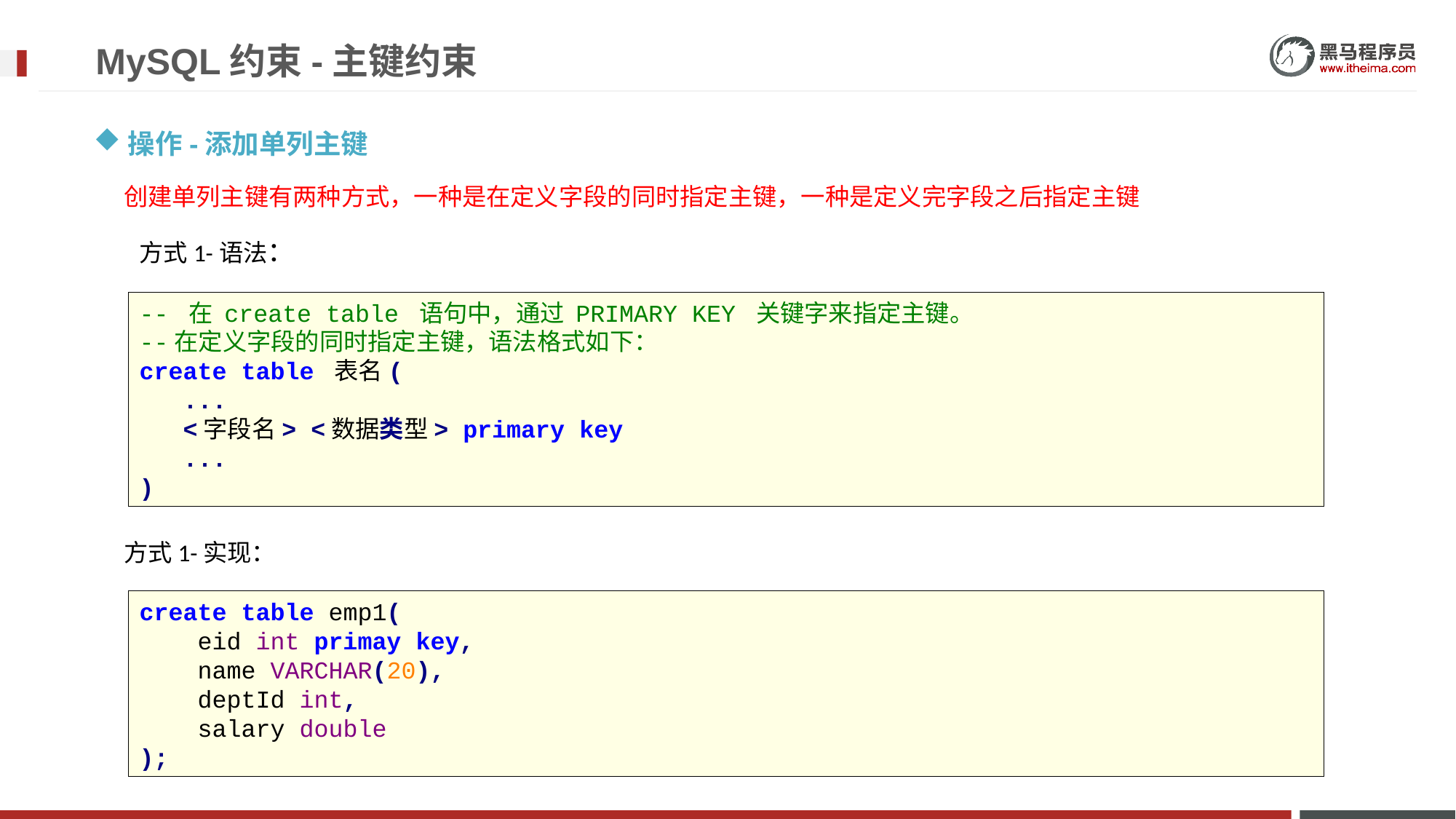

# MySQL约束-主键约束
操作-添加单列主键
创建单列主键有两种方式，一种是在定义字段的同时指定主键，一种是定义完字段之后指定主键
方式1-语法：
-- 在 create table 语句中，通过 PRIMARY KEY 关键字来指定主键。
--在定义字段的同时指定主键，语法格式如下：
create table 表名(
   ...
   <字段名> <数据类型> primary key
   ...
)
方式1-实现：
create table emp1(
    eid int primay key,
    name VARCHAR(20),
    deptId int,
    salary double
);